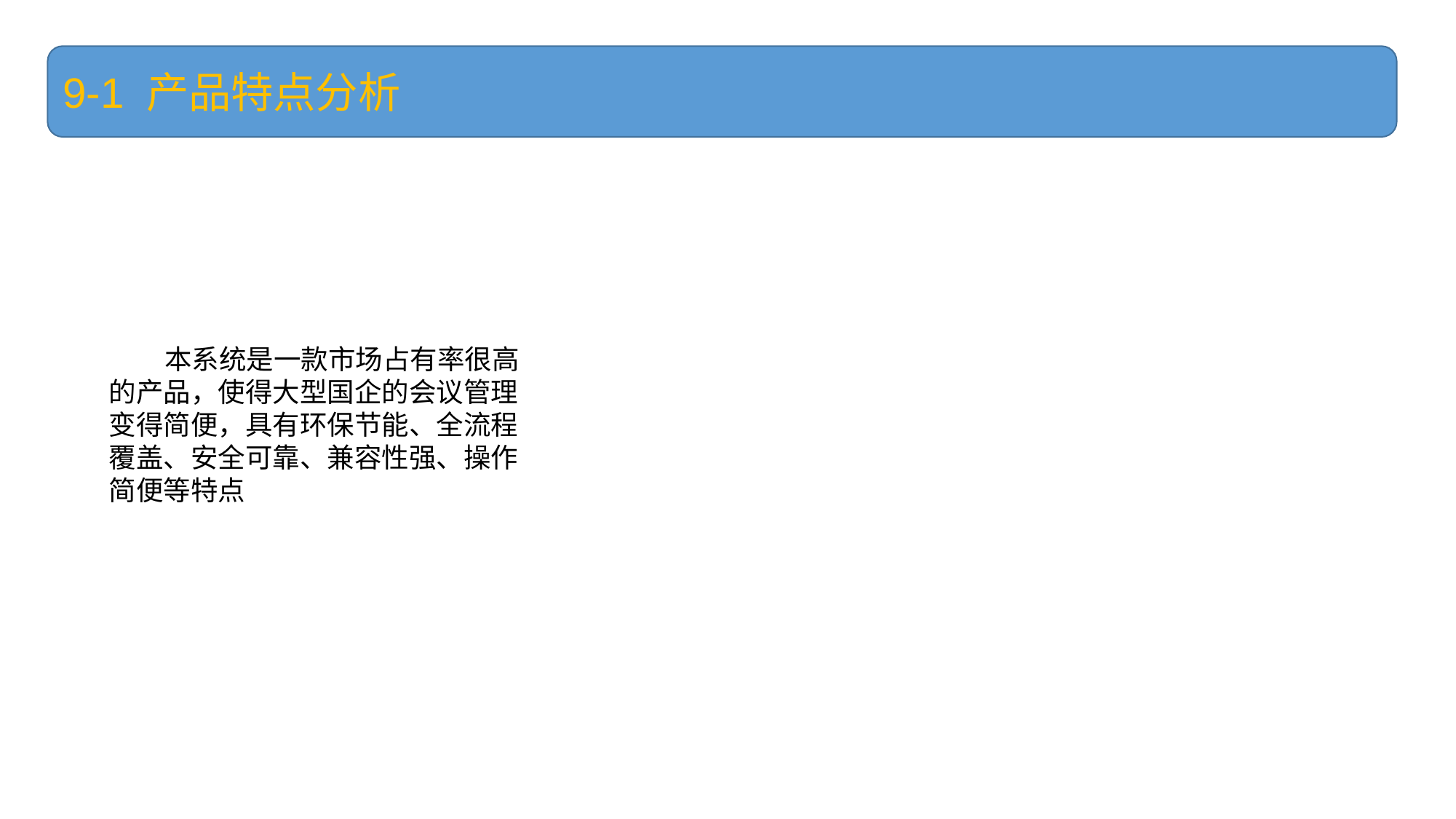

9-1 产品特点分析
环保节能
全流程覆盖
安全可靠
兼容性强
操作简便
        本系统是一款市场占有率很高的产品，使得大型国企的会议管理变得简便，具有环保节能、全流程覆盖、安全可靠、兼容性强、操作简便等特点